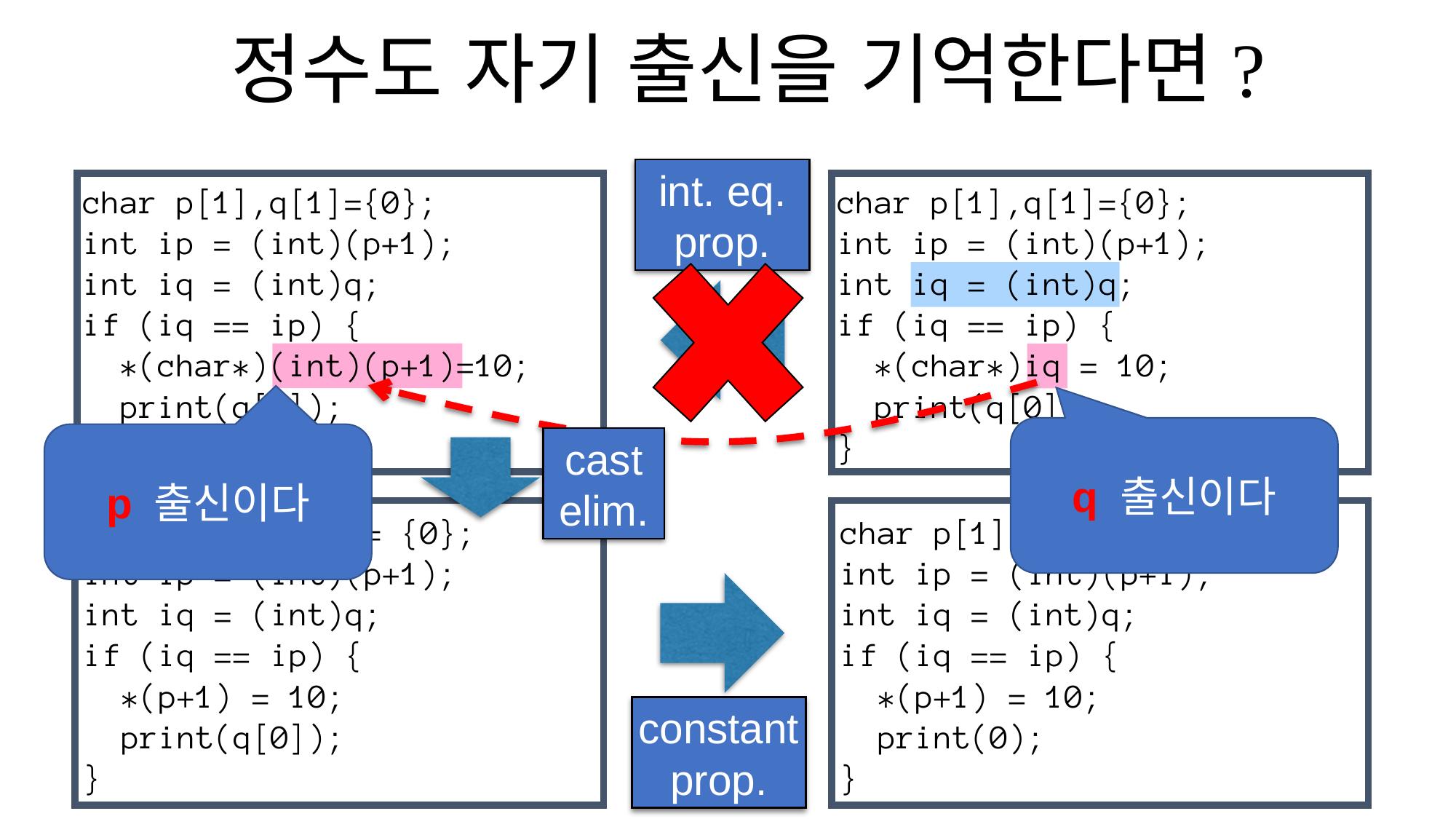

# 정수도 자기 출신을 기억한다면?
int. eq.
prop.
char p[1],q[1]={0};
int ip = (int)(p+1);
int iq = (int)q;
if (iq == ip) {
  *(char*)(int)(p+1)=10;
  print(q[0]);
}
char p[1],q[1]={0};
int ip = (int)(p+1);
int iq = (int)q;
if (iq == ip) {
  *(char*)iq = 10;
  print(q[0]);
}

q 출신이다
p 출신이다
cast
elim.
char p[1],q[1] = {0};
int ip = (int)(p+1);
int iq = (int)q;
if (iq == ip) {
  *(p+1) = 10;
  print(0);
}
char p[1],q[1] = {0};
int ip = (int)(p+1);
int iq = (int)q;
if (iq == ip) {
  *(p+1) = 10;
  print(q[0]);
}

constant
prop.
13